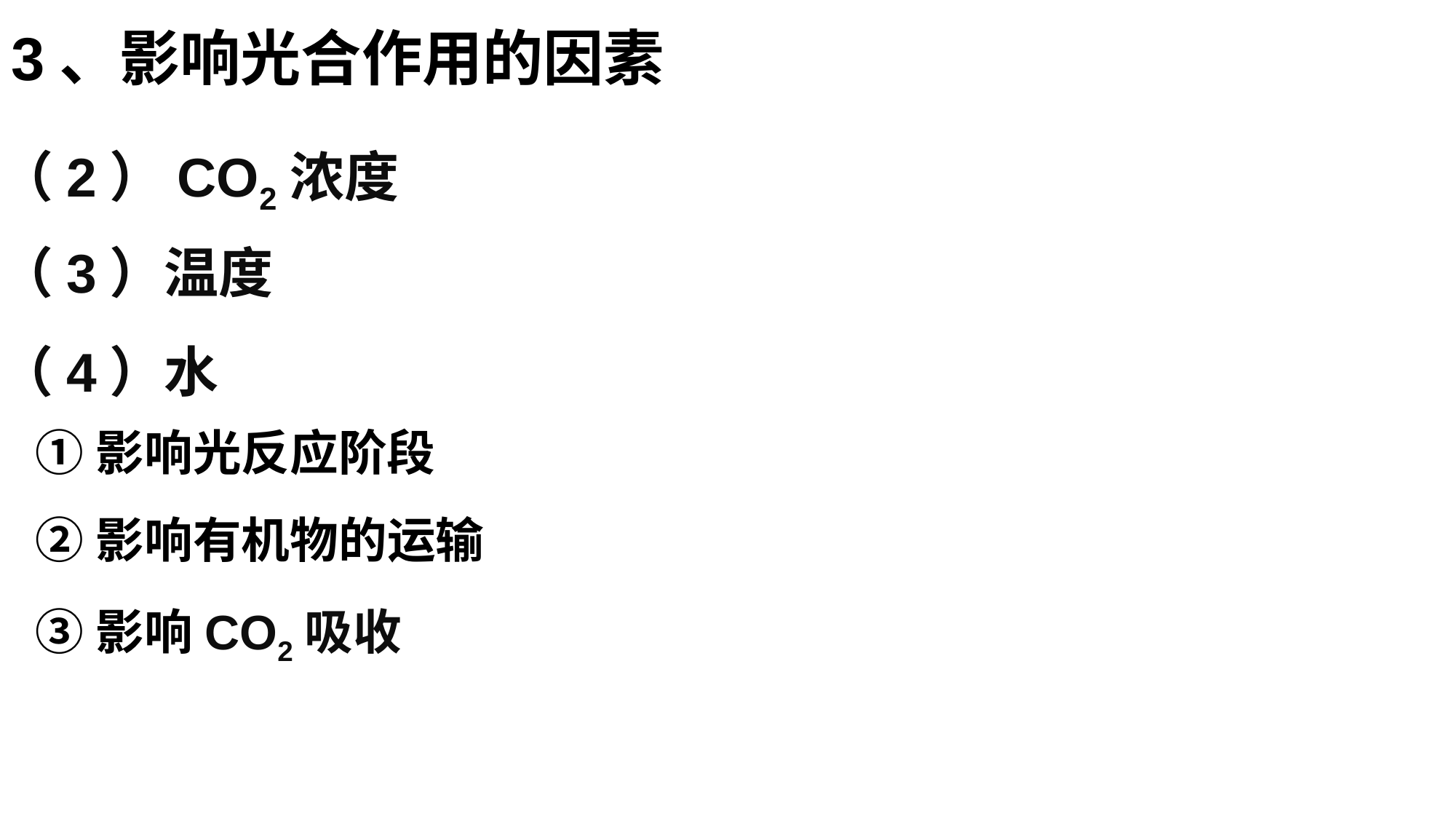

3、影响光合作用的因素
（2）CO2浓度
（3）温度
（4）水
①影响光反应阶段
②影响有机物的运输
③影响CO2吸收